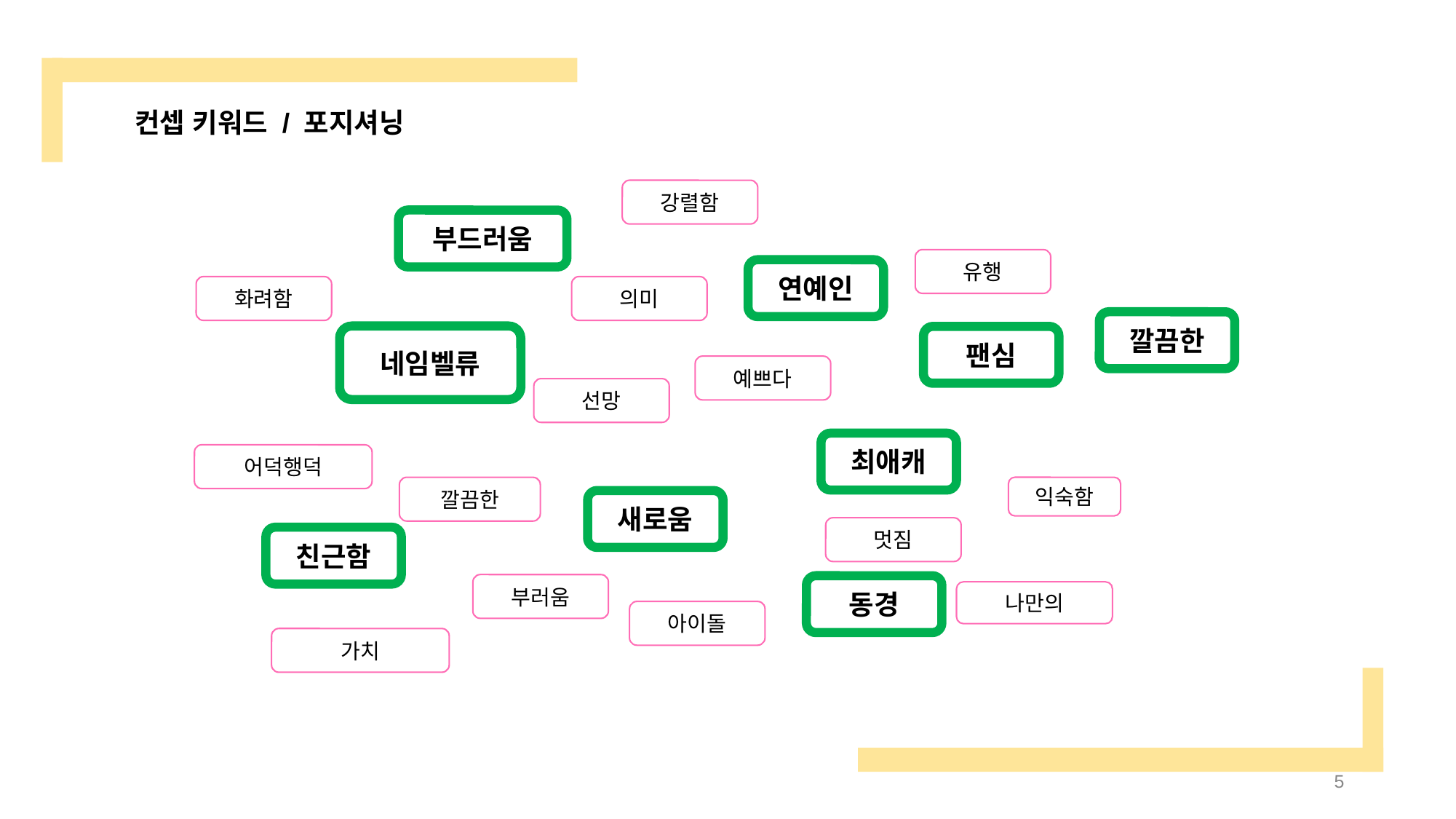

컨셉 키워드 / 포지셔닝
강렬함
부드러움
유행
연예인
화려함
의미
깔끔한
네임벨류
팬심
예쁘다
선망
최애캐
어덕행덕
익숙함
깔끔한
새로움
멋짐
친근함
부러움
동경
나만의
아이돌
가치

5